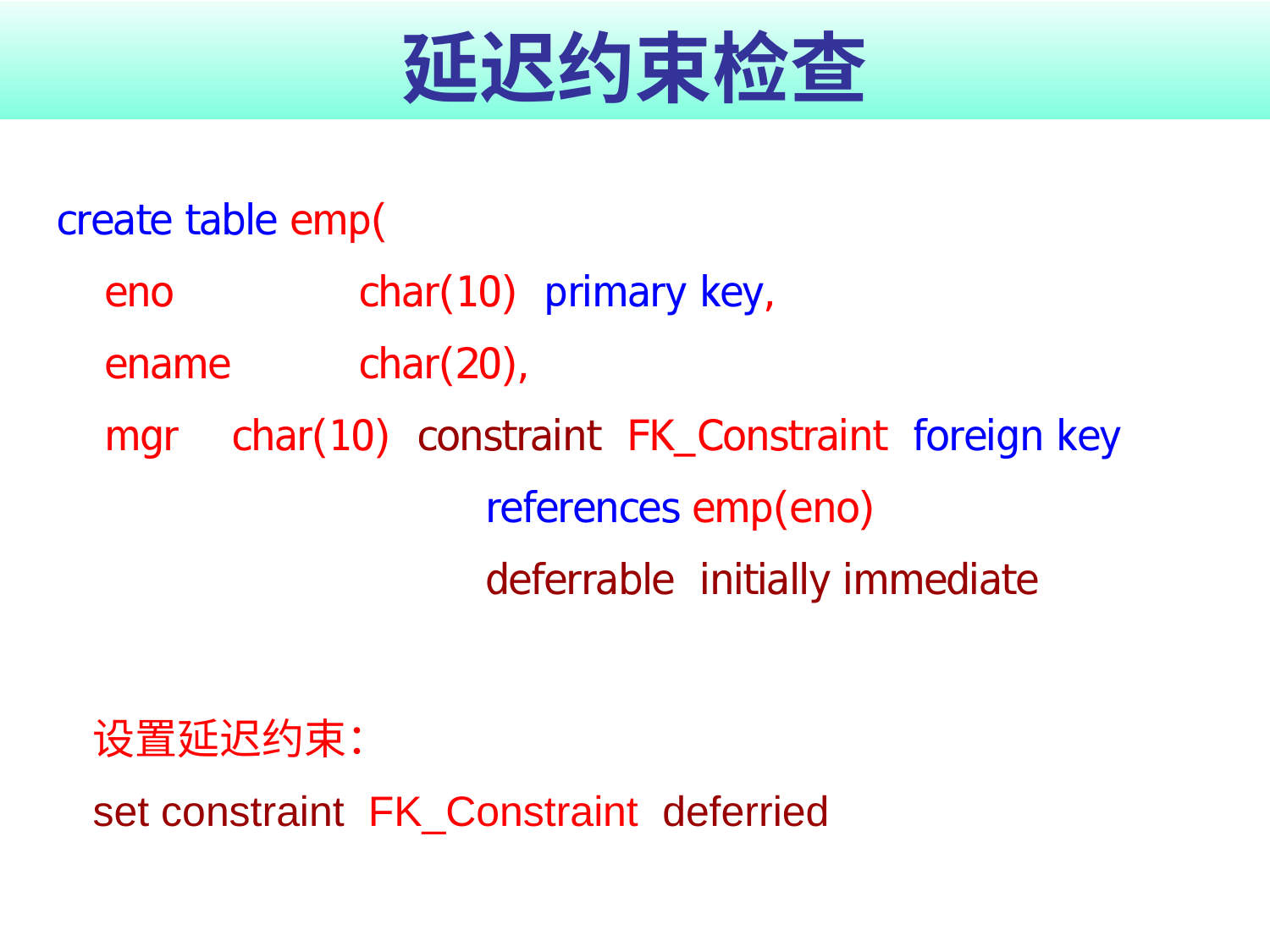

# 延迟约束检查
create table emp(
	eno		char(10)  primary key,
	ename 	char(20),
	mgr 	char(10)  constraint  FK_Constraint  foreign key
				references emp(eno)
				deferrable  initially immediate
设置延迟约束：
set constraint  FK_Constraint  deferried